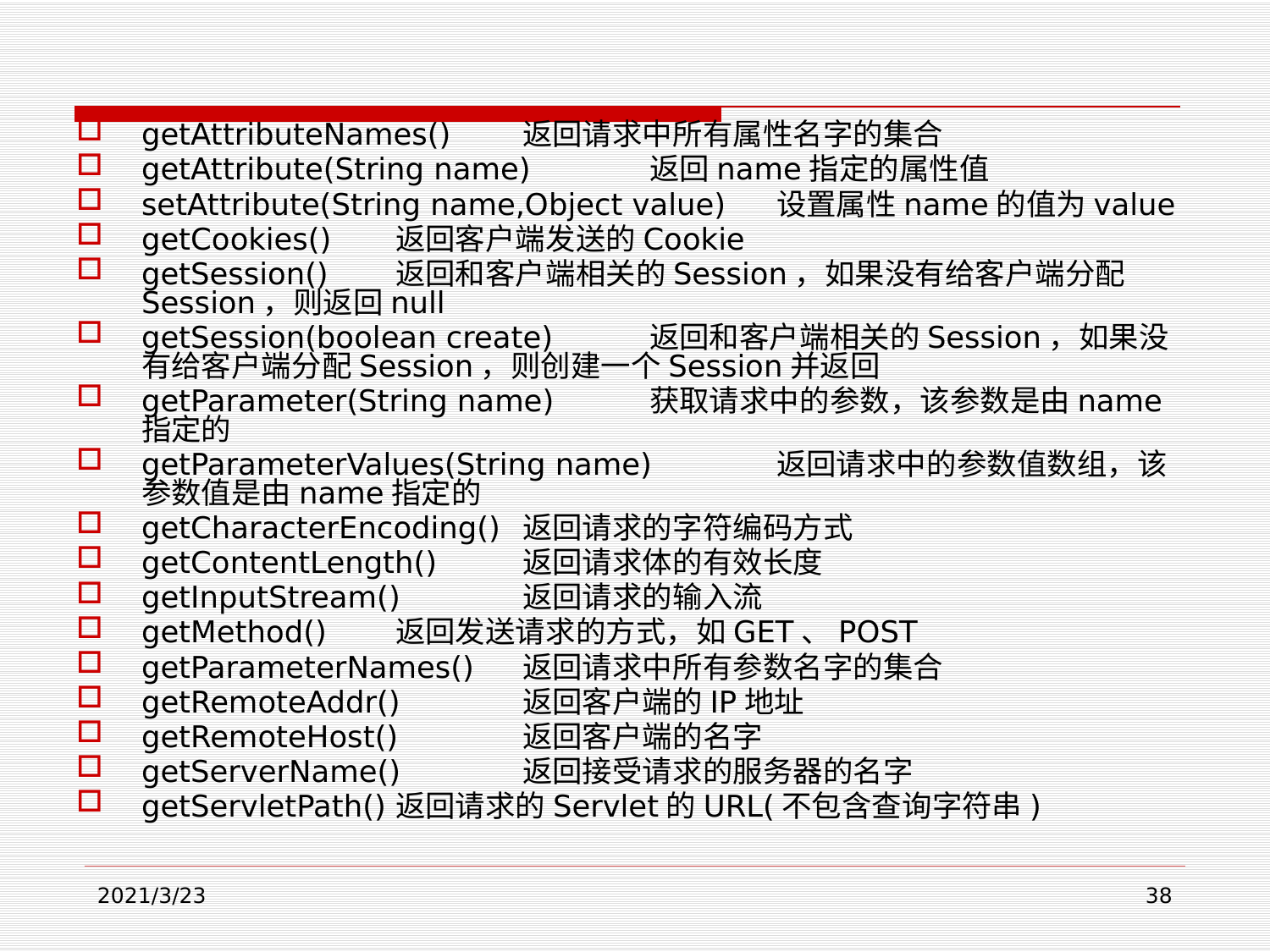

getAttributeNames()	返回请求中所有属性名字的集合
getAttribute(String name)	返回name指定的属性值
setAttribute(String name,Object value)	设置属性name的值为value
getCookies()	返回客户端发送的Cookie
getSession()	返回和客户端相关的Session，如果没有给客户端分配Session，则返回null
getSession(boolean create)	返回和客户端相关的Session，如果没有给客户端分配Session，则创建一个Session并返回
getParameter(String name)	获取请求中的参数，该参数是由name指定的
getParameterValues(String name)	返回请求中的参数值数组，该参数值是由name指定的
getCharacterEncoding()	返回请求的字符编码方式
getContentLength()	返回请求体的有效长度
getInputStream()	返回请求的输入流
getMethod()	返回发送请求的方式，如GET、POST
getParameterNames()	返回请求中所有参数名字的集合
getRemoteAddr()	返回客户端的IP地址
getRemoteHost()	返回客户端的名字
getServerName()	返回接受请求的服务器的名字
getServletPath()	返回请求的Servlet的URL(不包含查询字符串)
2021/3/23
38